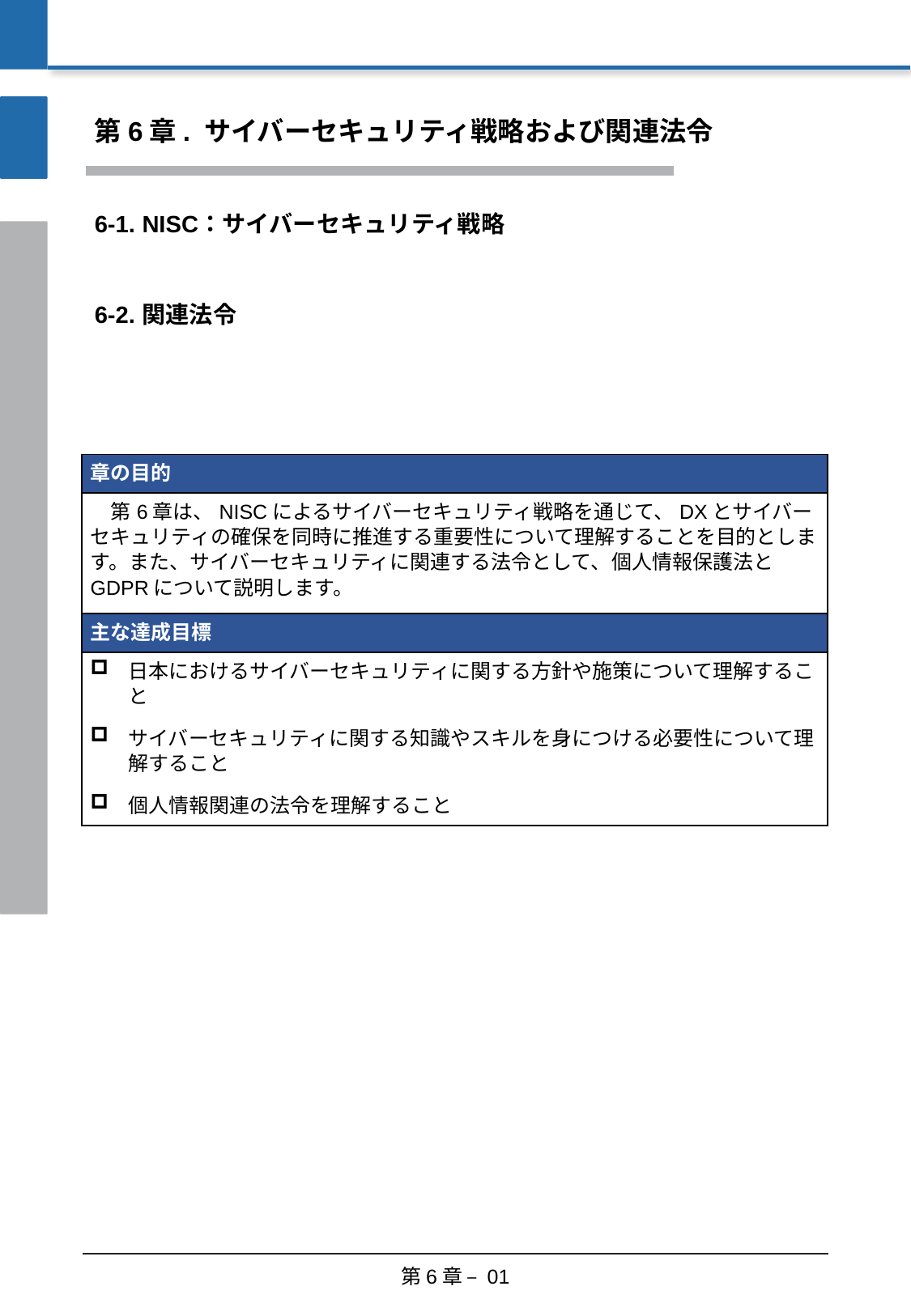

第6章. サイバーセキュリティ戦略および関連法令
6-1. NISC：サイバーセキュリティ戦略

6-2. 関連法令
| 章の目的 |
| --- |
| 第6章は、NISCによるサイバーセキュリティ戦略を通じて、DXとサイバーセキュリティの確保を同時に推進する重要性について理解することを目的とします。また、サイバーセキュリティに関連する法令として、個人情報保護法とGDPRについて説明します。 |
| 主な達成目標 |
| 日本におけるサイバーセキュリティに関する方針や施策について理解すること サイバーセキュリティに関する知識やスキルを身につける必要性について理解すること 個人情報関連の法令を理解すること |
第6章 – 01